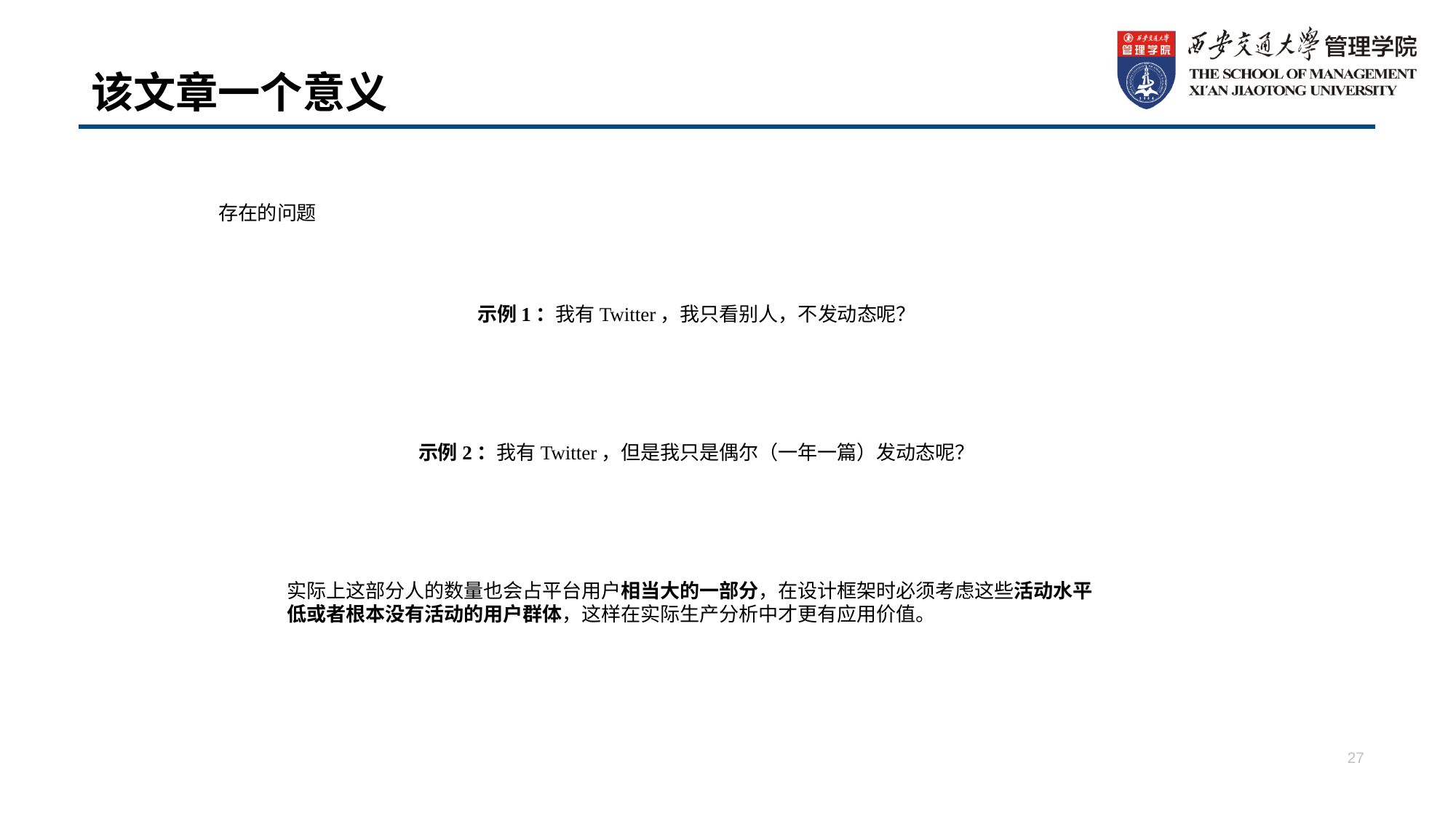

# 该文章一个意义
存在的问题
示例1：我有Twitter，我只看别人，不发动态呢？

示例2：我有Twitter，但是我只是偶尔（一年一篇）发动态呢？

实际上这部分人的数量也会占平台用户相当大的一部分，在设计框架时必须考虑这些活动水平低或者根本没有活动的用户群体，这样在实际生产分析中才更有应用价值。
27